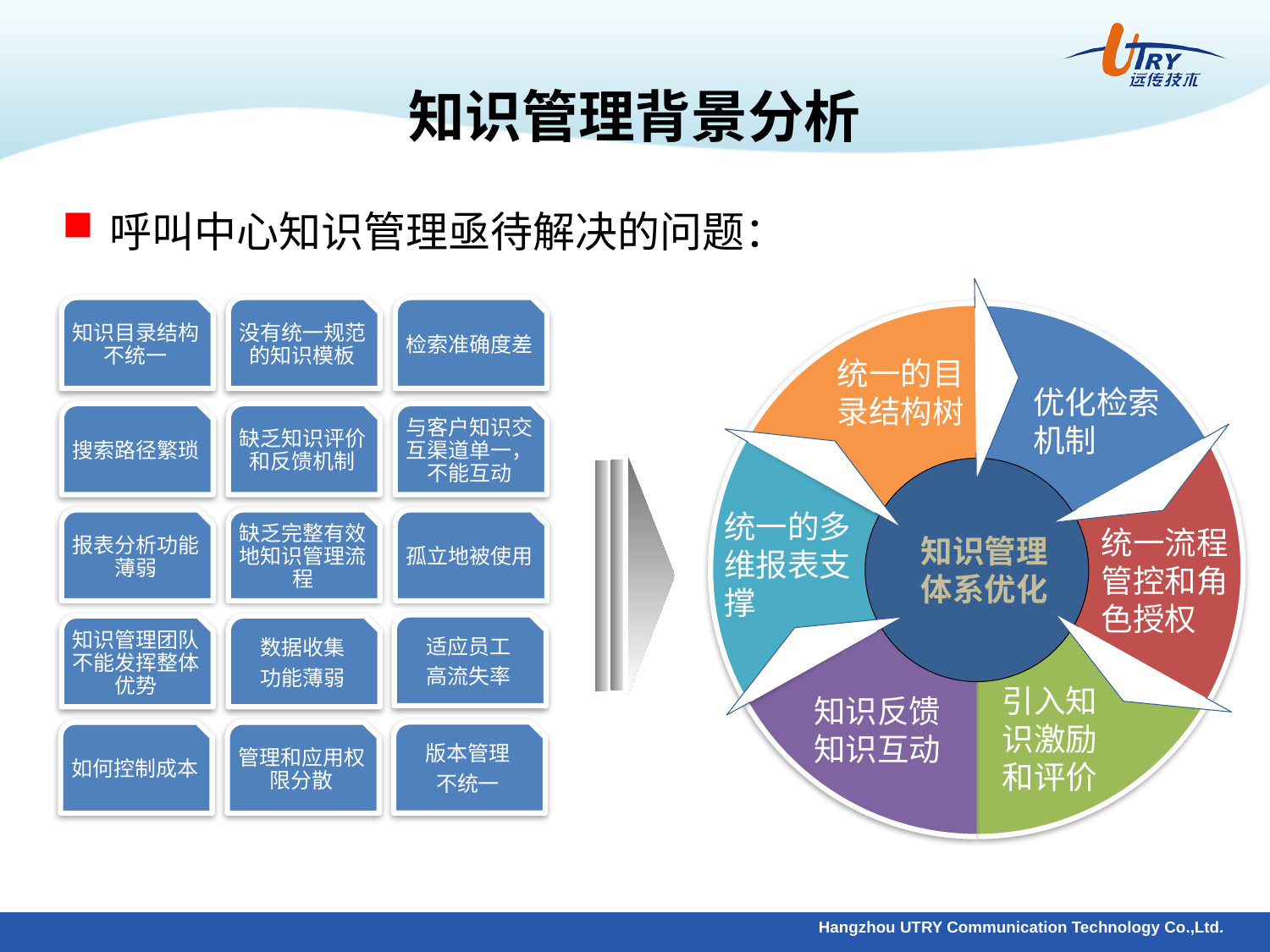

# 知识管理背景分析
呼叫中心知识管理亟待解决的问题：

知识目录结构不统一
没有统一规范的知识模板
检索准确度差
搜索路径繁琐
缺乏知识评价和反馈机制
与客户知识交互渠道单一，不能互动
报表分析功能薄弱
缺乏完整有效地知识管理流程
孤立地被使用
知识管理团队不能发挥整体优势
数据收集
功能薄弱
适应员工
高流失率
如何控制成本
管理和应用权限分散
版本管理
不统一

统一的目录结构树

优化检索机制

统一的多维报表支撑
统一流程管控和角色授权
知识管理体系优化

引入知识激励和评价
知识反馈知识互动